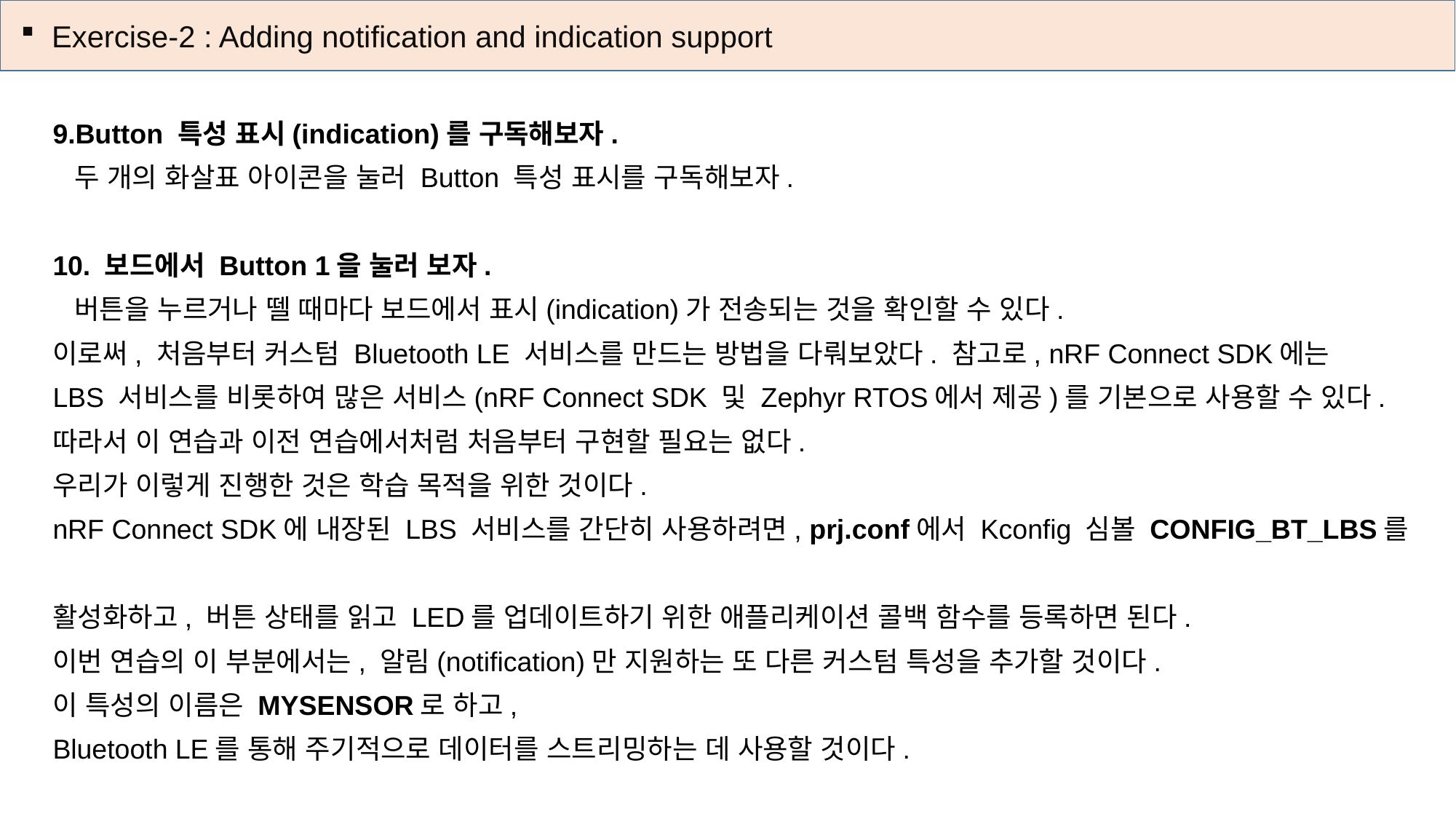

Exercise-2 : Adding notification and indication support
Button 특성 표시(indication)를 구독해보자.
  두 개의 화살표 아이콘을 눌러 Button 특성 표시를 구독해보자.

10. 보드에서 Button 1을 눌러 보자.
  버튼을 누르거나 뗄 때마다 보드에서 표시(indication)가 전송되는 것을 확인할 수 있다.
이로써, 처음부터 커스텀 Bluetooth LE 서비스를 만드는 방법을 다뤄보았다. 참고로, nRF Connect SDK에는
LBS 서비스를 비롯하여 많은 서비스(nRF Connect SDK 및 Zephyr RTOS에서 제공)를 기본으로 사용할 수 있다. 따라서 이 연습과 이전 연습에서처럼 처음부터 구현할 필요는 없다.
우리가 이렇게 진행한 것은 학습 목적을 위한 것이다.
nRF Connect SDK에 내장된 LBS 서비스를 간단히 사용하려면, prj.conf에서 Kconfig 심볼 CONFIG_BT_LBS를
활성화하고, 버튼 상태를 읽고 LED를 업데이트하기 위한 애플리케이션 콜백 함수를 등록하면 된다.
이번 연습의 이 부분에서는, 알림(notification)만 지원하는 또 다른 커스텀 특성을 추가할 것이다.
이 특성의 이름은 MYSENSOR로 하고,
Bluetooth LE를 통해 주기적으로 데이터를 스트리밍하는 데 사용할 것이다.